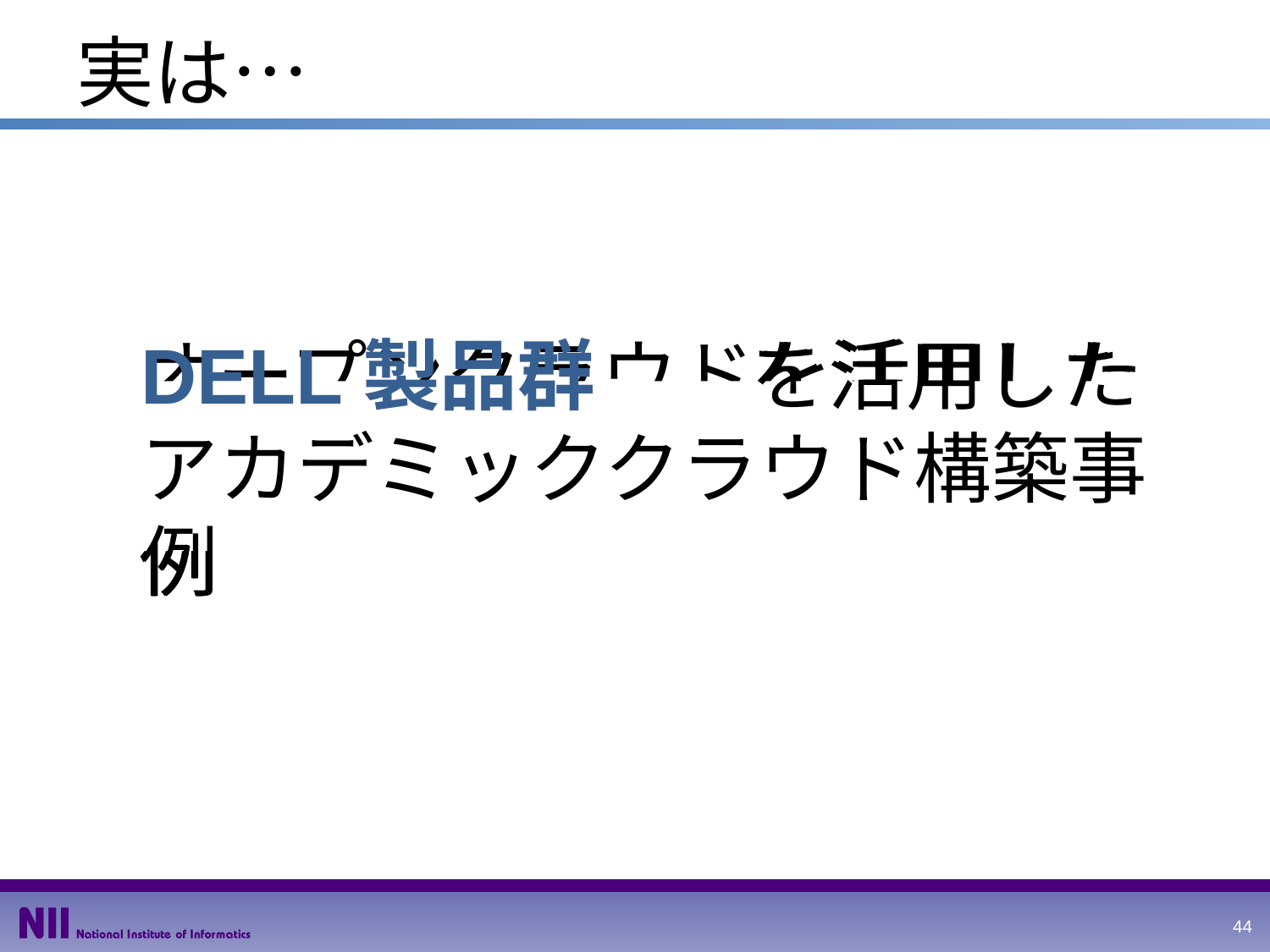

# 実は…
オープンクラウドを活用した
アカデミッククラウド構築事例
DELL製品群　　を活用した
アカデミッククラウド構築事例
44